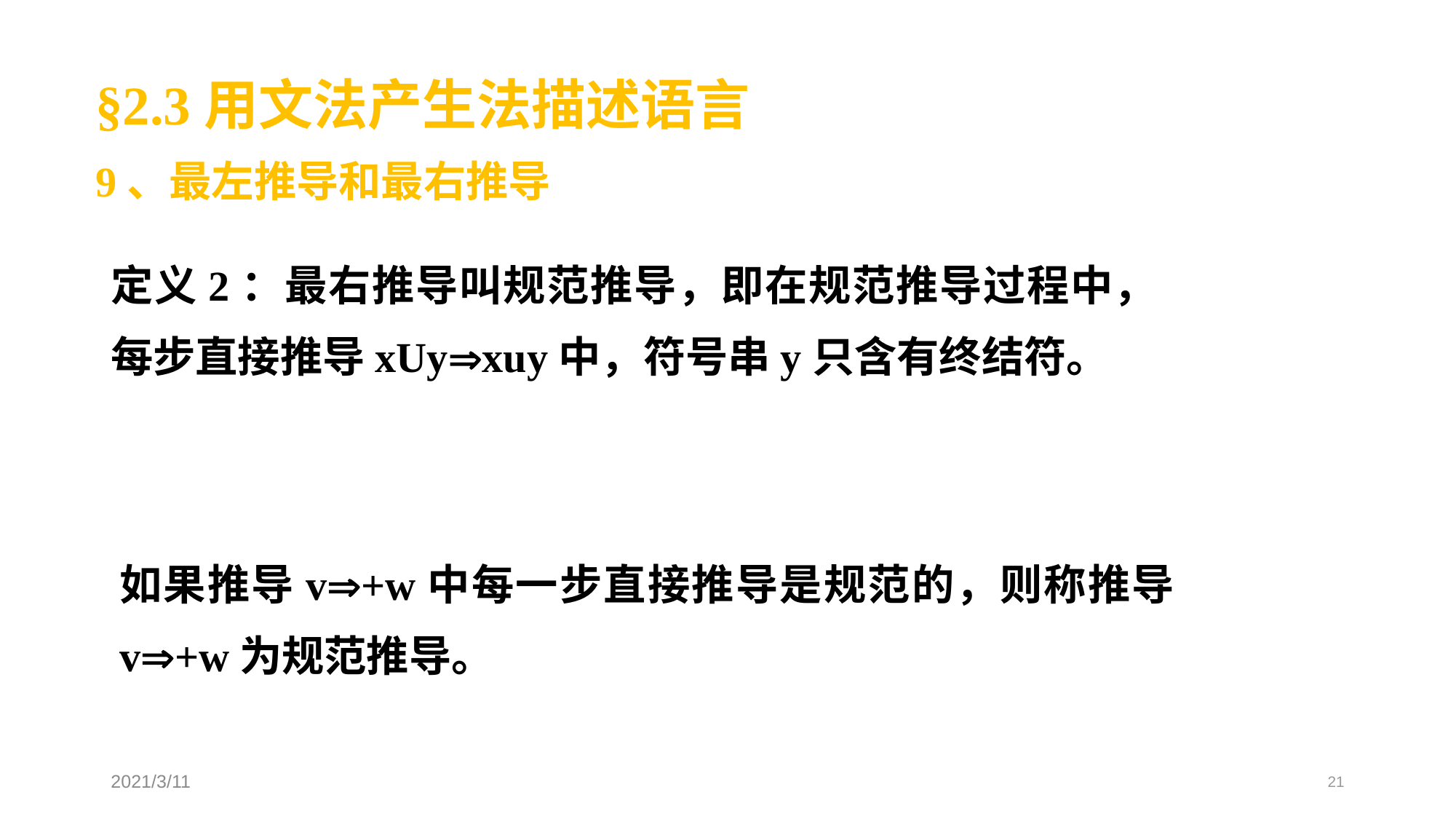

§2.3用文法产生法描述语言
9、最左推导和最右推导
定义2：最右推导叫规范推导，即在规范推导过程中，每步直接推导xUy⇒xuy中，符号串y只含有终结符。
如果推导v⇒+w中每一步直接推导是规范的，则称推导v⇒+w为规范推导。
2021/3/11
21